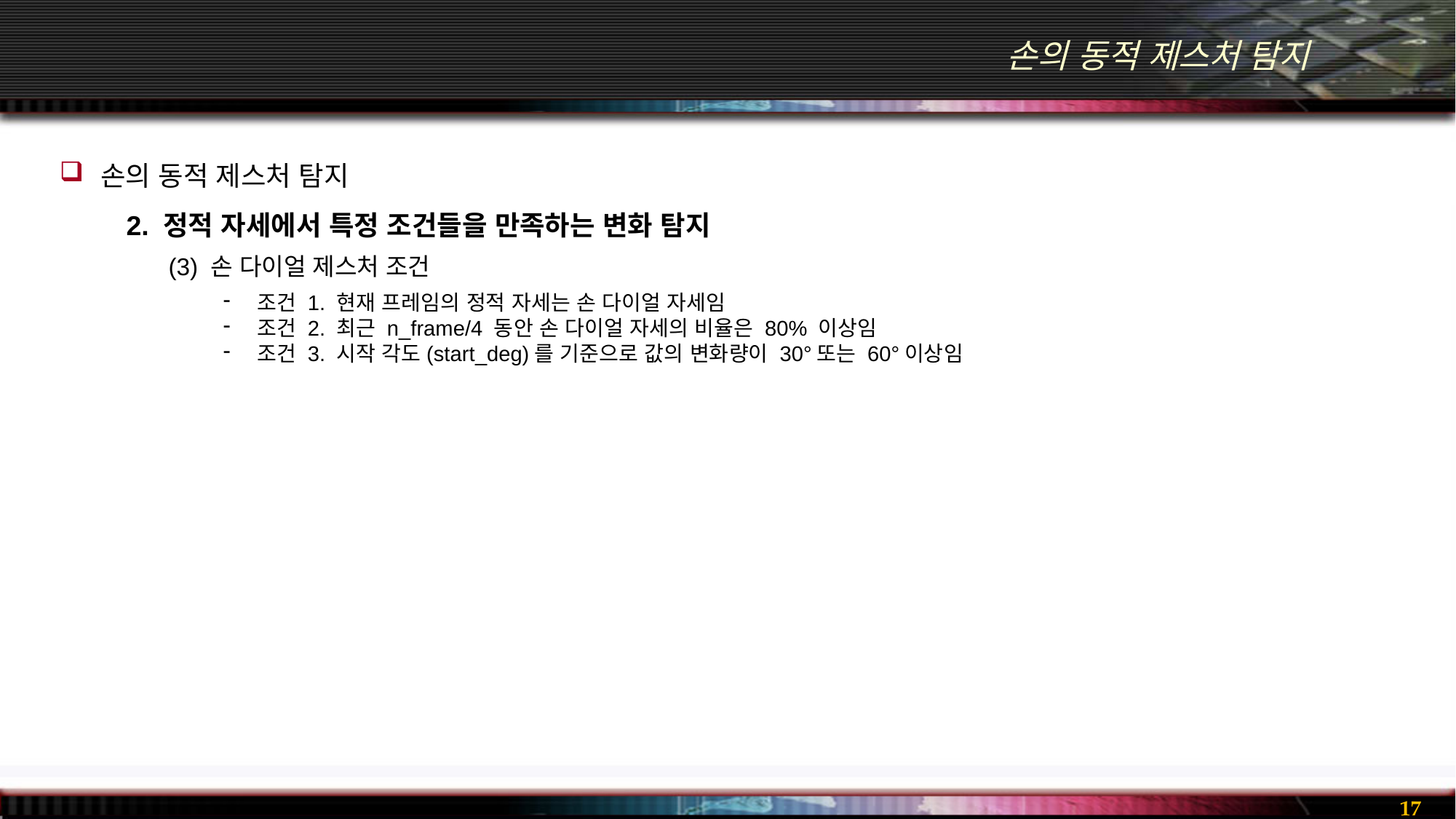

# 손의 동적 제스처 탐지
손의 동적 제스처 탐지

2. 정적 자세에서 특정 조건들을 만족하는 변화 탐지
(3) 손 다이얼 제스처 조건
조건 1. 현재 프레임의 정적 자세는 손 다이얼 자세임
조건 2. 최근 n_frame/4 동안 손 다이얼 자세의 비율은 80% 이상임
조건 3. 시작 각도(start_deg)를 기준으로 값의 변화량이 30°또는 60°이상임

17